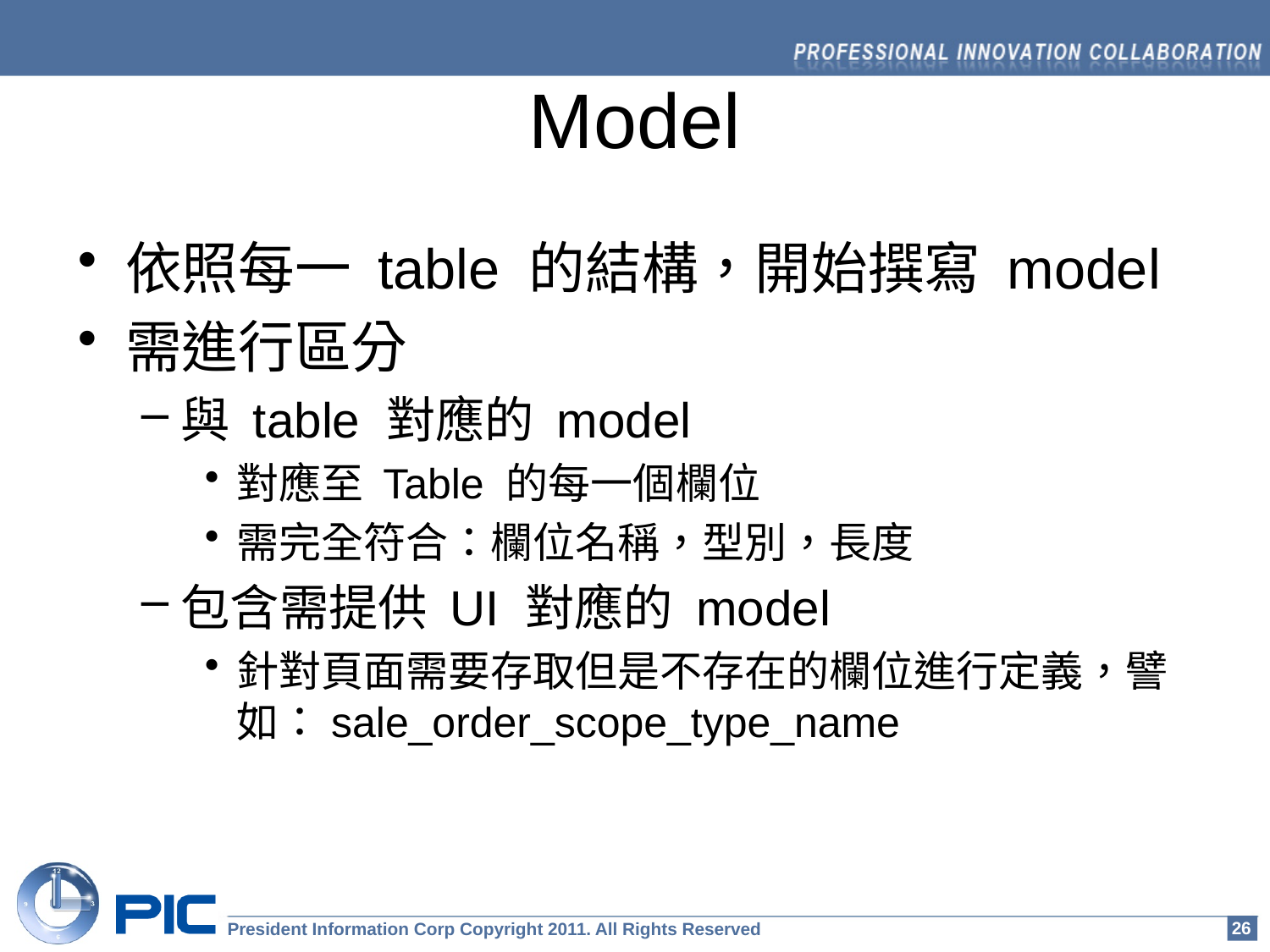

# Model
依照每一 table 的結構，開始撰寫 model
需進行區分
與 table 對應的 model
對應至 Table 的每一個欄位
需完全符合：欄位名稱，型別，長度
包含需提供 UI 對應的 model
針對頁面需要存取但是不存在的欄位進行定義，譬如：sale_order_scope_type_name